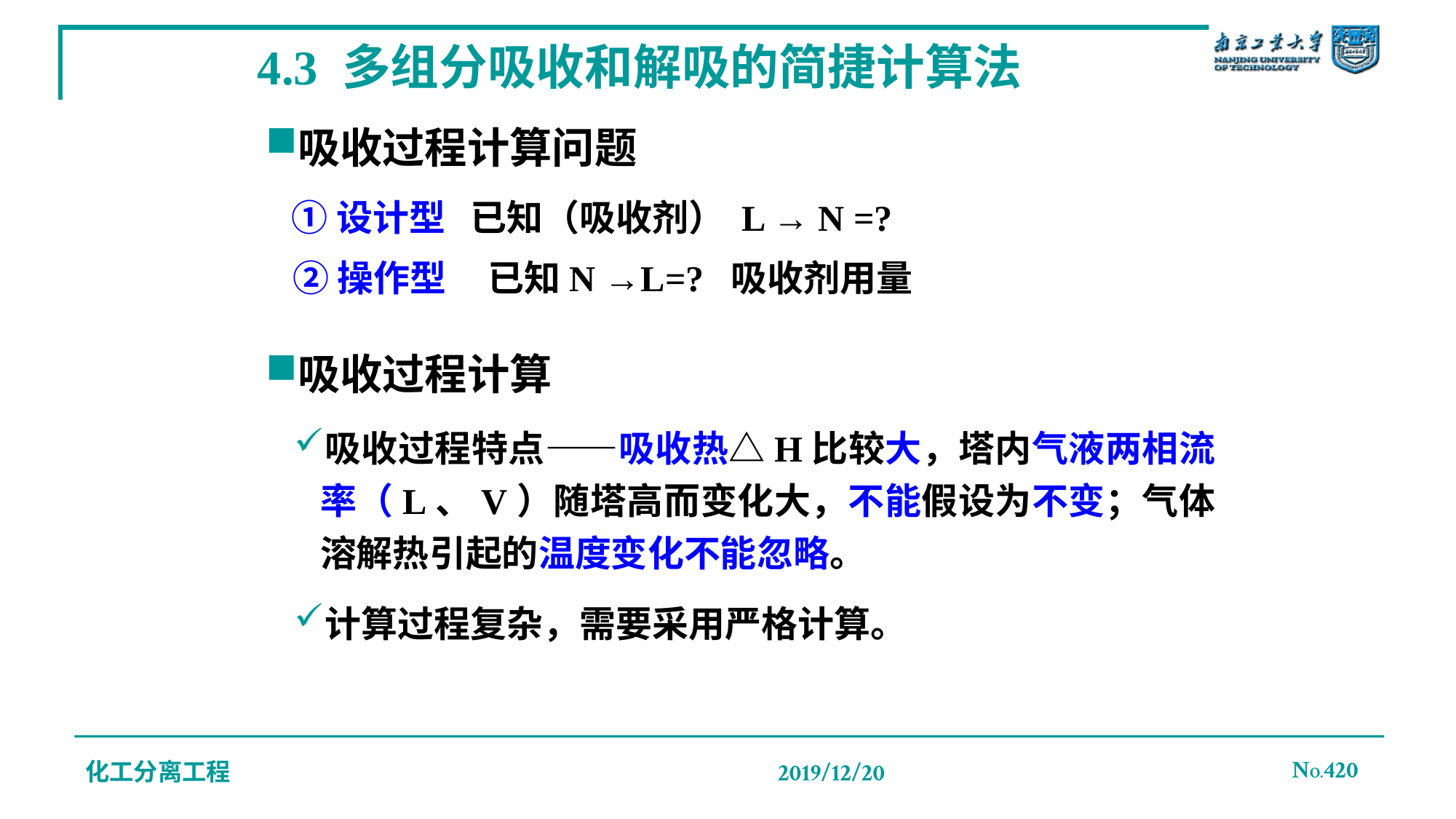

# 4.3 多组分吸收和解吸的简捷计算法
吸收过程计算问题
①设计型   已知（吸收剂） L → N =?
 ②操作型     已知N →L=?  吸收剂用量
吸收过程计算
吸收过程特点——吸收热△H比较大，塔内气液两相流率（L、V）随塔高而变化大，不能假设为不变；气体溶解热引起的温度变化不能忽略。
计算过程复杂，需要采用严格计算。

化工分离工程
2019/12/20
NO.420
简捷计算法——初步阶段操作粗略分析